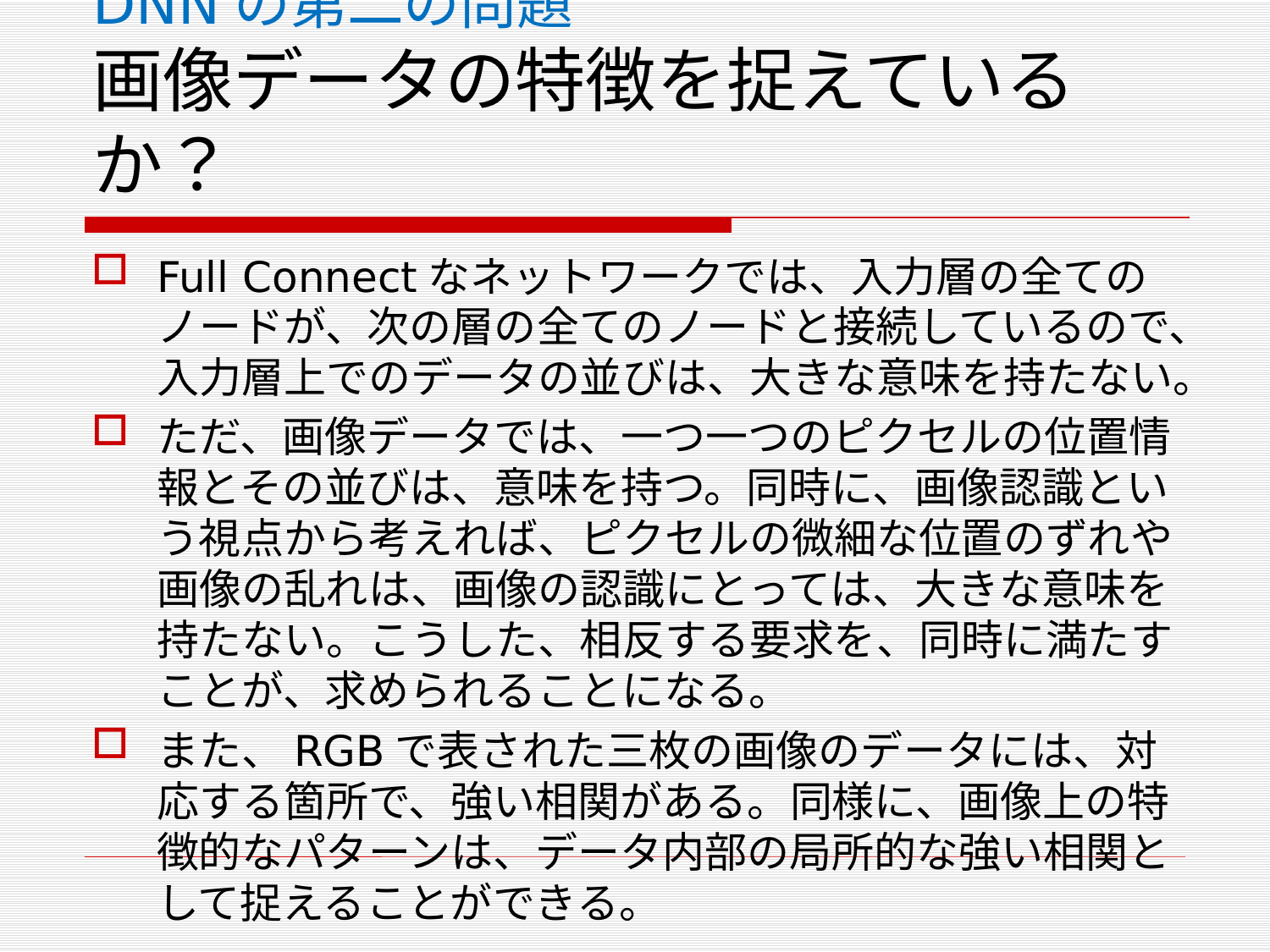

# DNNの第二の問題 画像データの特徴を捉えているか？
Full Connectなネットワークでは、入力層の全てのノードが、次の層の全てのノードと接続しているので、入力層上でのデータの並びは、大きな意味を持たない。
ただ、画像データでは、一つ一つのピクセルの位置情報とその並びは、意味を持つ。同時に、画像認識という視点から考えれば、ピクセルの微細な位置のずれや画像の乱れは、画像の認識にとっては、大きな意味を持たない。こうした、相反する要求を、同時に満たすことが、求められることになる。
また、RGBで表された三枚の画像のデータには、対応する箇所で、強い相関がある。同様に、画像上の特徴的なパターンは、データ内部の局所的な強い相関として捉えることができる。